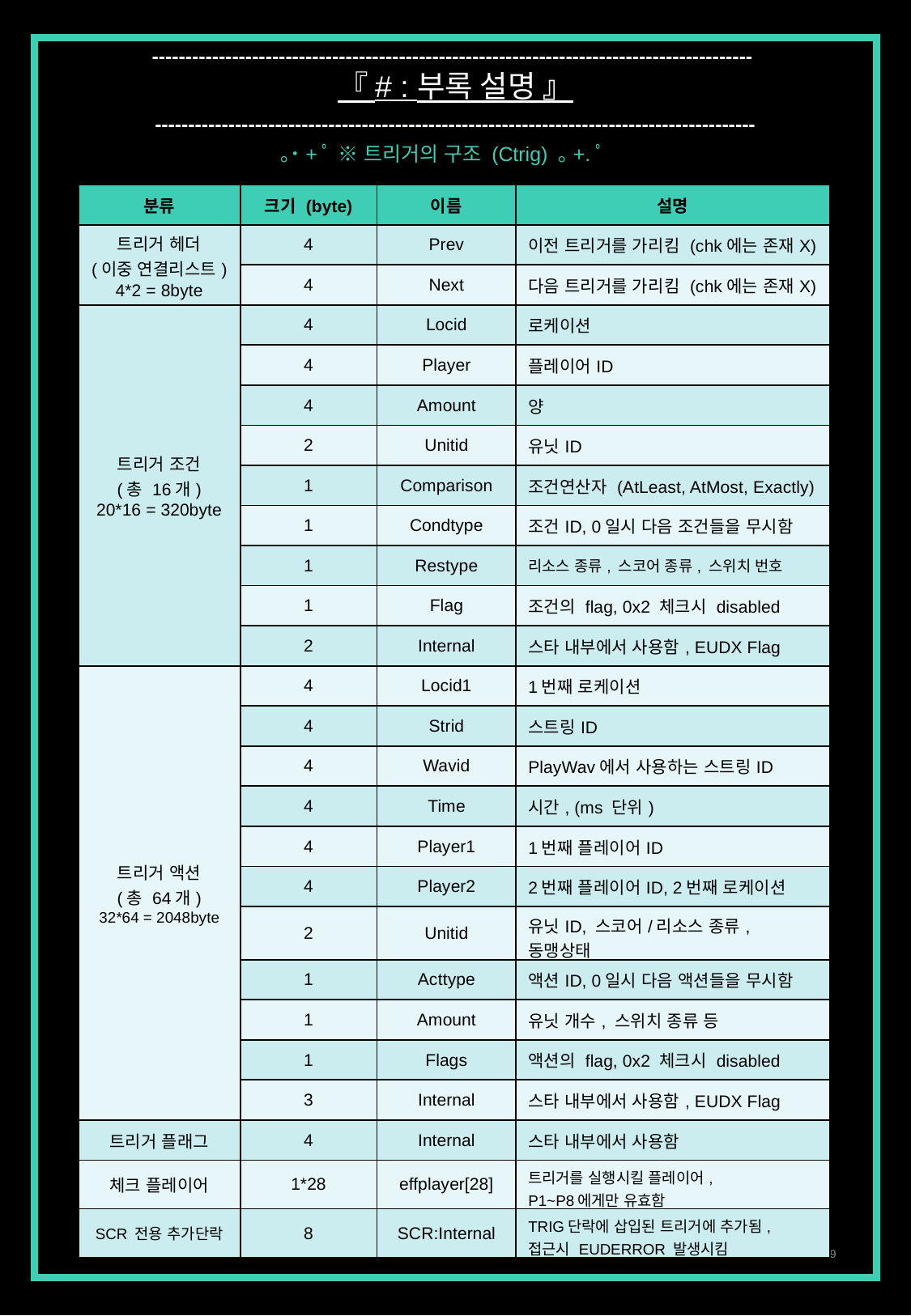

------------------------------------------------------------------------------------------
『 # : 부록 설명 』
------------------------------------------------------------------------------------------

｡˙+ﾟ ※ 트리거의 구조 (Ctrig) ｡+.ﾟ
| 분류 | 크기 (byte) | 이름 | 설명 |
| --- | --- | --- | --- |
| 트리거 헤더 (이중 연결리스트) 4\*2 = 8byte | 4 | Prev | 이전 트리거를 가리킴 (chk에는 존재X) |
|  | 4 | Next | 다음 트리거를 가리킴 (chk에는 존재X) |
| 트리거 조건 (총 16개) 20\*16 = 320byte | 4 | Locid | 로케이션 |
|  | 4 | Player | 플레이어ID |
|  | 4 | Amount | 양 |
|  | 2 | Unitid | 유닛ID |
|  | 1 | Comparison | 조건연산자 (AtLeast, AtMost, Exactly) |
|  | 1 | Condtype | 조건ID, 0일시 다음 조건들을 무시함 |
|  | 1 | Restype | 리소스 종류, 스코어 종류, 스위치 번호 |
|  | 1 | Flag | 조건의 flag, 0x2 체크시 disabled |
|  | 2 | Internal | 스타 내부에서 사용함, EUDX Flag |
| 트리거 액션 (총 64개) 32\*64 = 2048byte | 4 | Locid1 | 1번째 로케이션 |
|  | 4 | Strid | 스트링ID |
|  | 4 | Wavid | PlayWav에서 사용하는 스트링ID |
|  | 4 | Time | 시간, (ms 단위) |
|  | 4 | Player1 | 1번째 플레이어ID |
|  | 4 | Player2 | 2번째 플레이어ID, 2번째 로케이션 |
|  | 2 | Unitid | 유닛ID, 스코어/리소스 종류, 동맹상태 |
|  | 1 | Acttype | 액션ID, 0일시 다음 액션들을 무시함 |
|  | 1 | Amount | 유닛 개수, 스위치 종류 등 |
|  | 1 | Flags | 액션의 flag, 0x2 체크시 disabled |
|  | 3 | Internal | 스타 내부에서 사용함, EUDX Flag |
| 트리거 플래그 | 4 | Internal | 스타 내부에서 사용함 |
| 체크 플레이어 | 1\*28 | effplayer[28] | 트리거를 실행시킬 플레이어, P1~P8에게만 유효함 |
| SCR 전용 추가단락 | 8 | SCR:Internal | TRIG단락에 삽입된 트리거에 추가됨, 접근시 EUDERROR 발생시킴 |
269